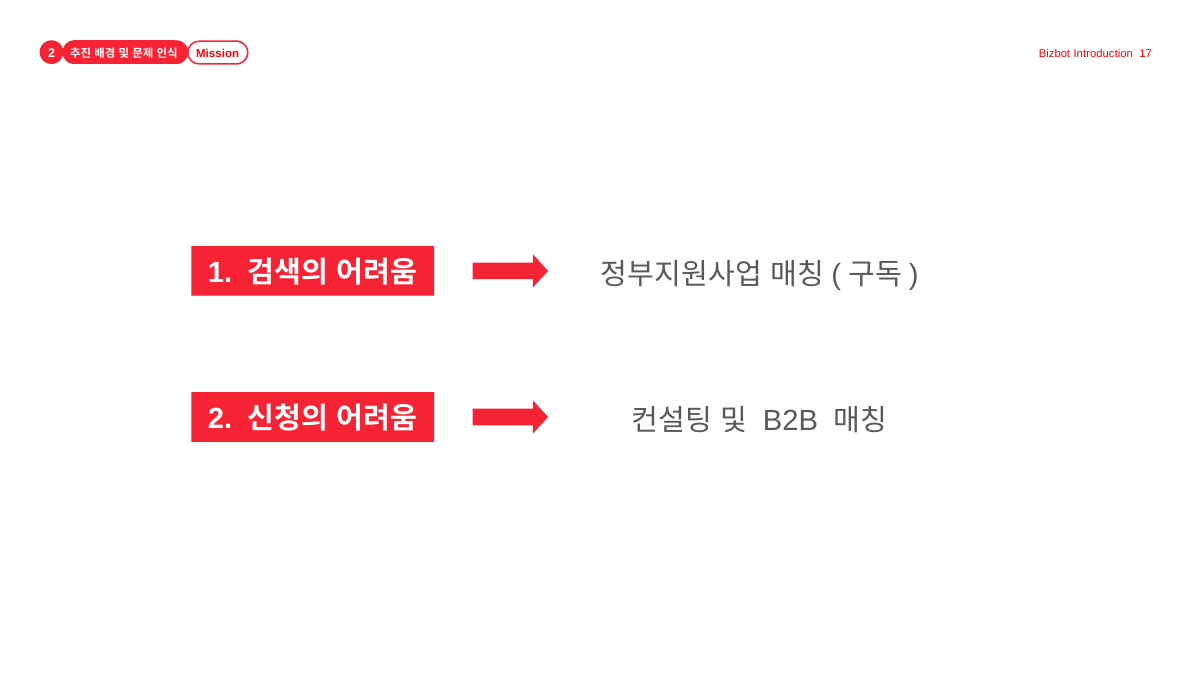

2
추진 배경 및 문제 인식
Mission
Bizbot Introduction  17

1
정부지원사업 매칭(구독)

1. 검색의 어려움
컨설팅 및 B2B 매칭

2. 신청의 어려움